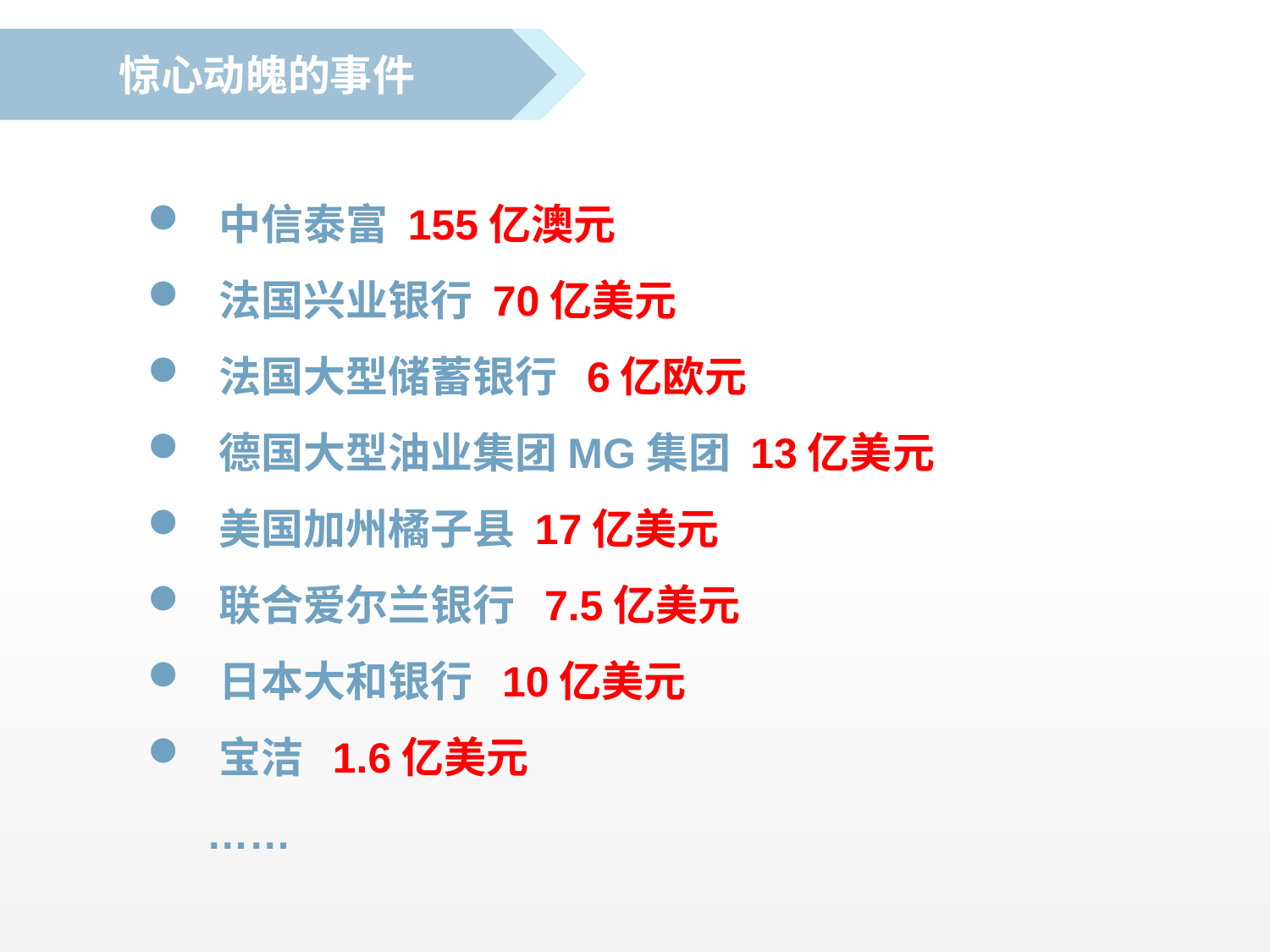

惊心动魄的事件
  中信泰富 155亿澳元
  法国兴业银行 70亿美元
  法国大型储蓄银行  6亿欧元
  德国大型油业集团MG集团 13亿美元
  美国加州橘子县 17亿美元
  联合爱尔兰银行  7.5亿美元
  日本大和银行  10亿美元
  宝洁  1.6亿美元
     ……